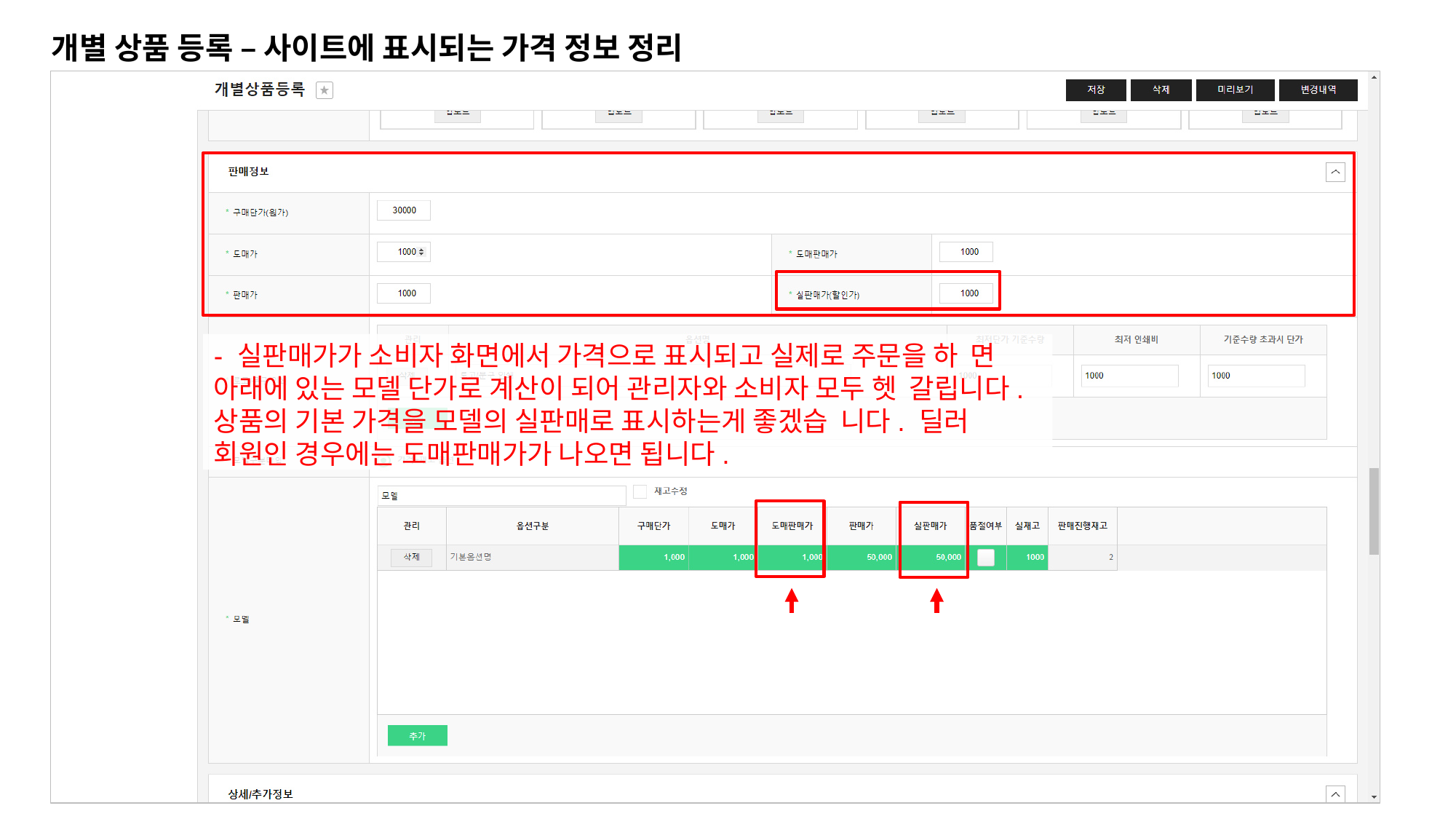

# 개별 상품 등록 – 사이트에 표시되는 가격 정보 정리

- 실판매가가 소비자 화면에서 가격으로 표시되고 실제로 주문을 하  면 아래에 있는 모델 단가로 계산이 되어 관리자와 소비자 모두 헷  갈립니다. 상품의 기본 가격을 모델의 실판매로 표시하는게 좋겠습  니다. 딜러 회원인 경우에는 도매판매가가 나오면 됩니다.